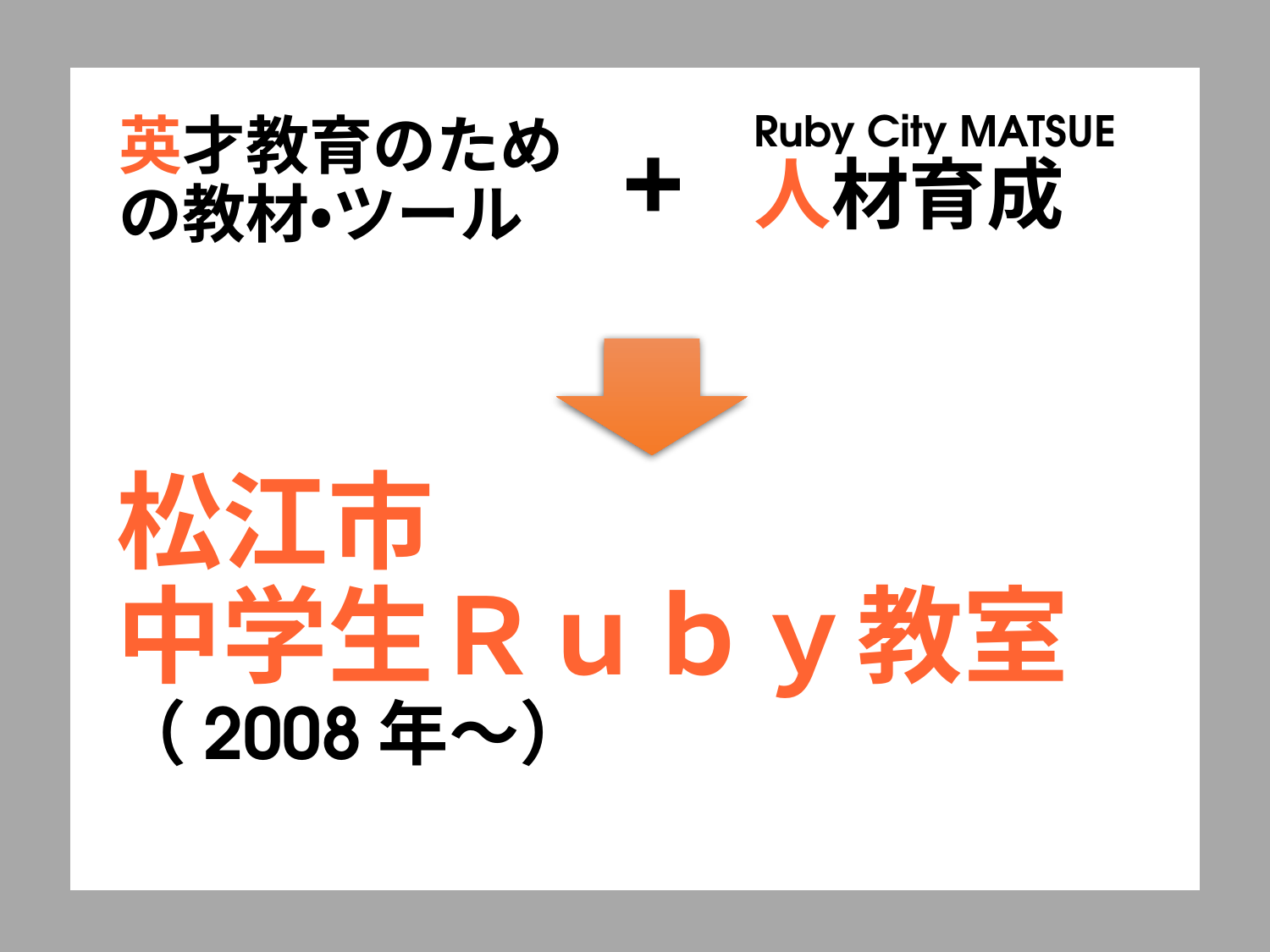

Ruby City MATSUE
人材育成
英才教育のための教材・ツール
+

松江市
中学生Ｒｕｂｙ教室
（2008年〜）